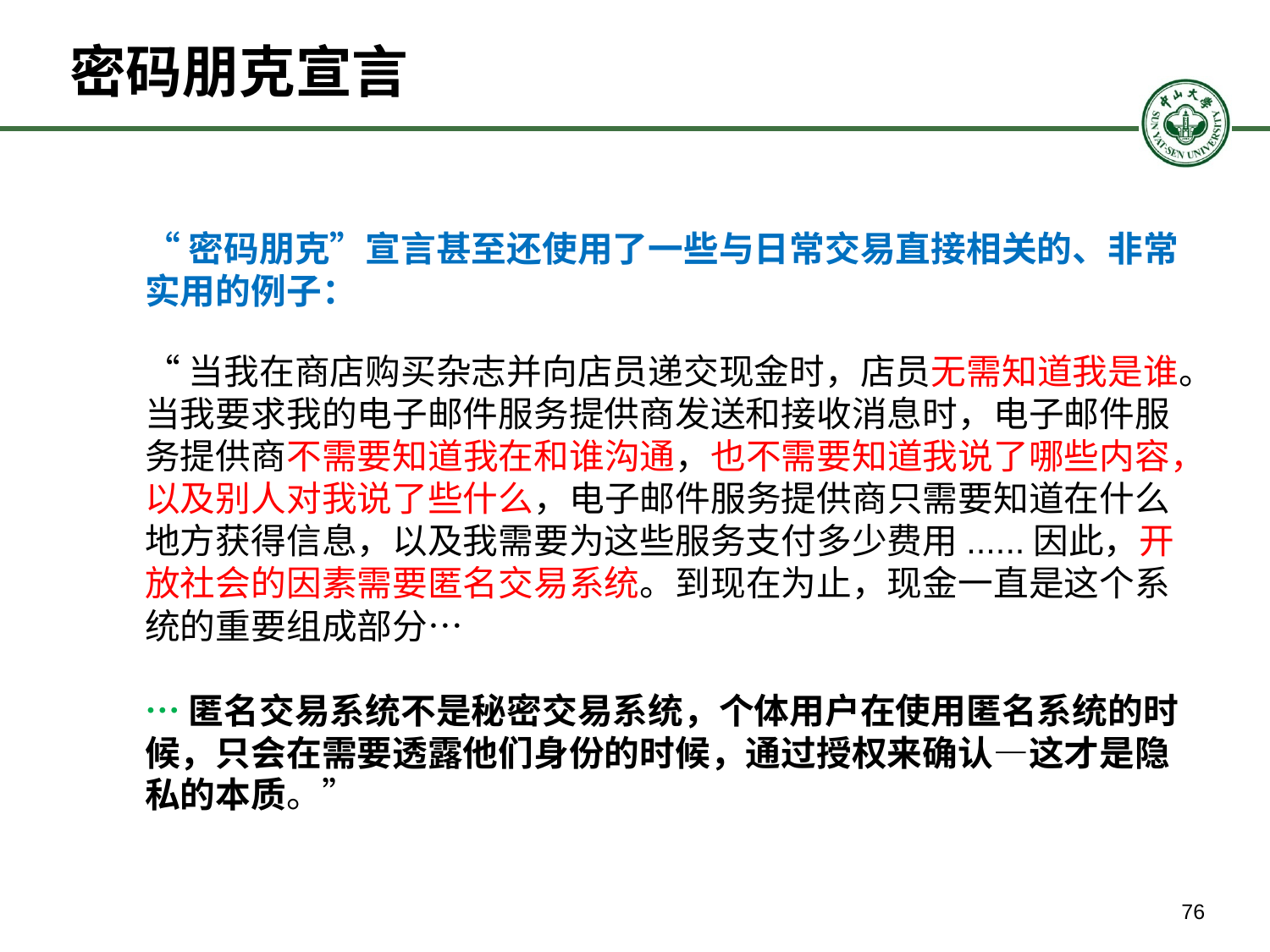

# 密码朋克宣言
“密码朋克”宣言甚至还使用了一些与日常交易直接相关的、非常实用的例子：

“当我在商店购买杂志并向店员递交现金时，店员无需知道我是谁。当我要求我的电子邮件服务提供商发送和接收消息时，电子邮件服务提供商不需要知道我在和谁沟通，也不需要知道我说了哪些内容，以及别人对我说了些什么，电子邮件服务提供商只需要知道在什么地方获得信息，以及我需要为这些服务支付多少费用......因此，开放社会的因素需要匿名交易系统。到现在为止，现金一直是这个系统的重要组成部分…

…匿名交易系统不是秘密交易系统，个体用户在使用匿名系统的时候，只会在需要透露他们身份的时候，通过授权来确认—这才是隐私的本质。”